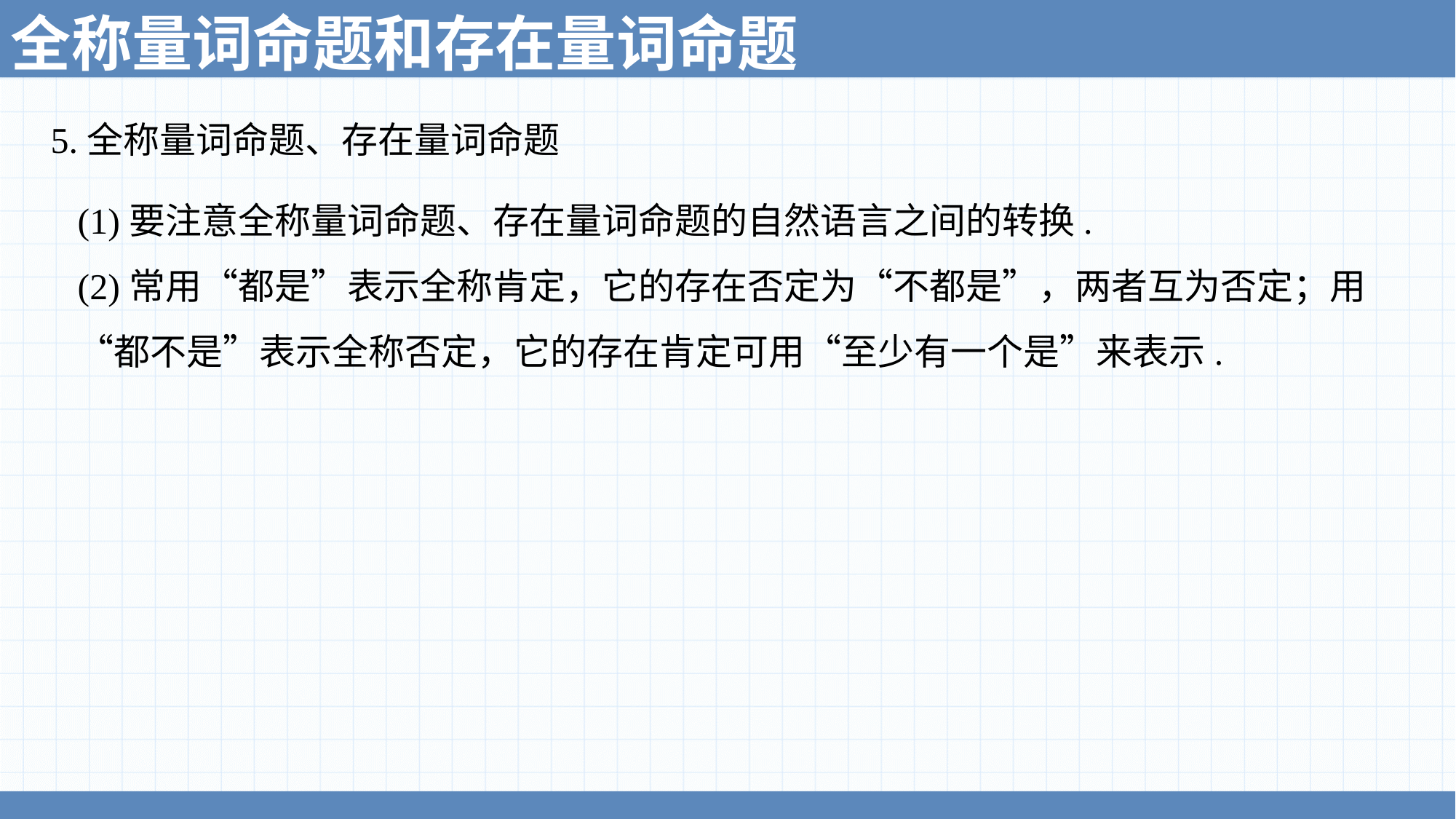

全称量词命题和存在量词命题
5.全称量词命题、存在量词命题
(1)要注意全称量词命题、存在量词命题的自然语言之间的转换.
(2)常用“都是”表示全称肯定，它的存在否定为“不都是”，两者互为否定；用“都不是”表示全称否定，它的存在肯定可用“至少有一个是”来表示.